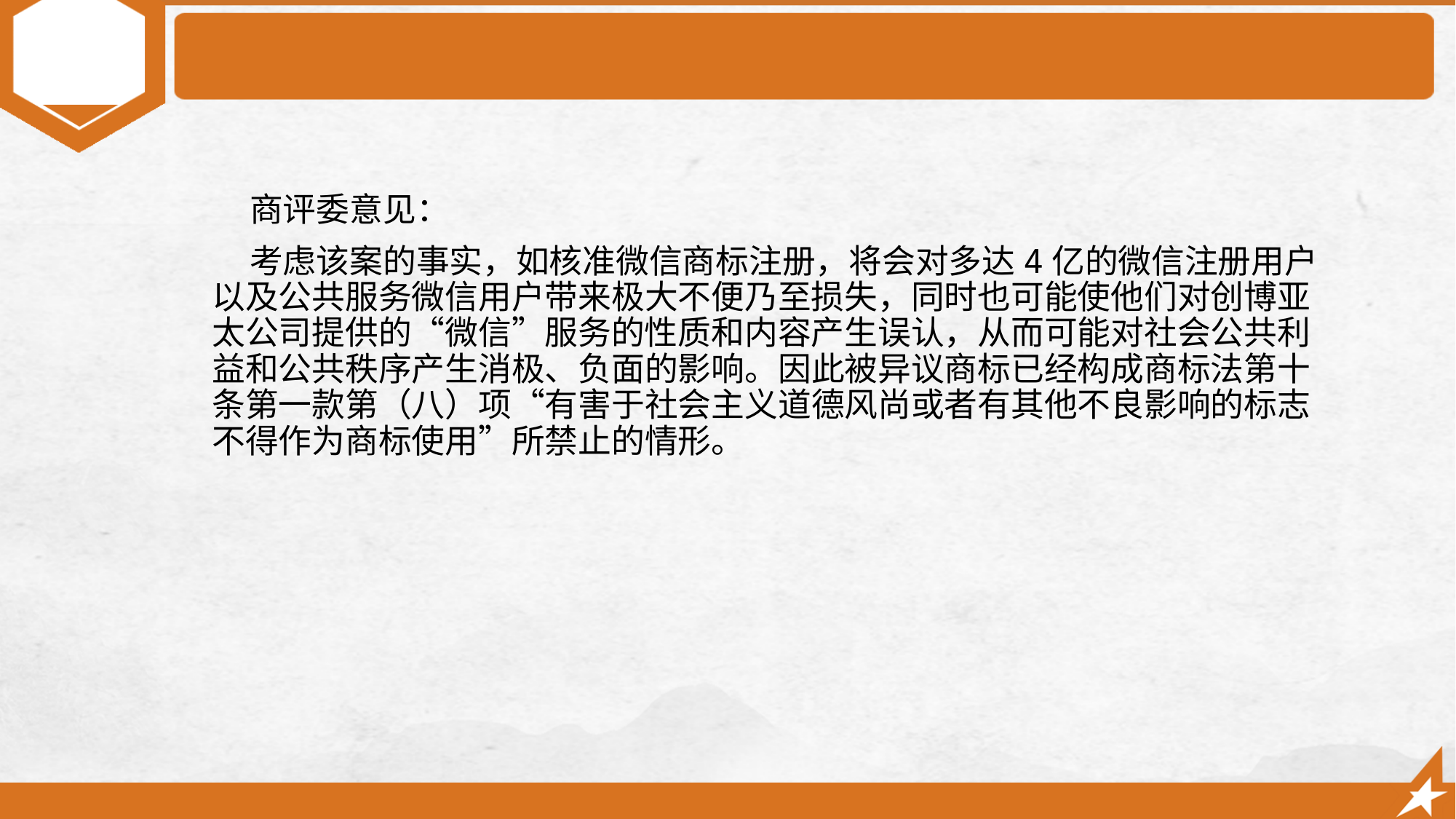

商评委意见：
    考虑该案的事实，如核准微信商标注册，将会对多达4亿的微信注册用户以及公共服务微信用户带来极大不便乃至损失，同时也可能使他们对创博亚太公司提供的“微信”服务的性质和内容产生误认，从而可能对社会公共利益和公共秩序产生消极、负面的影响。因此被异议商标已经构成商标法第十条第一款第（八）项“有害于社会主义道德风尚或者有其他不良影响的标志不得作为商标使用”所禁止的情形。